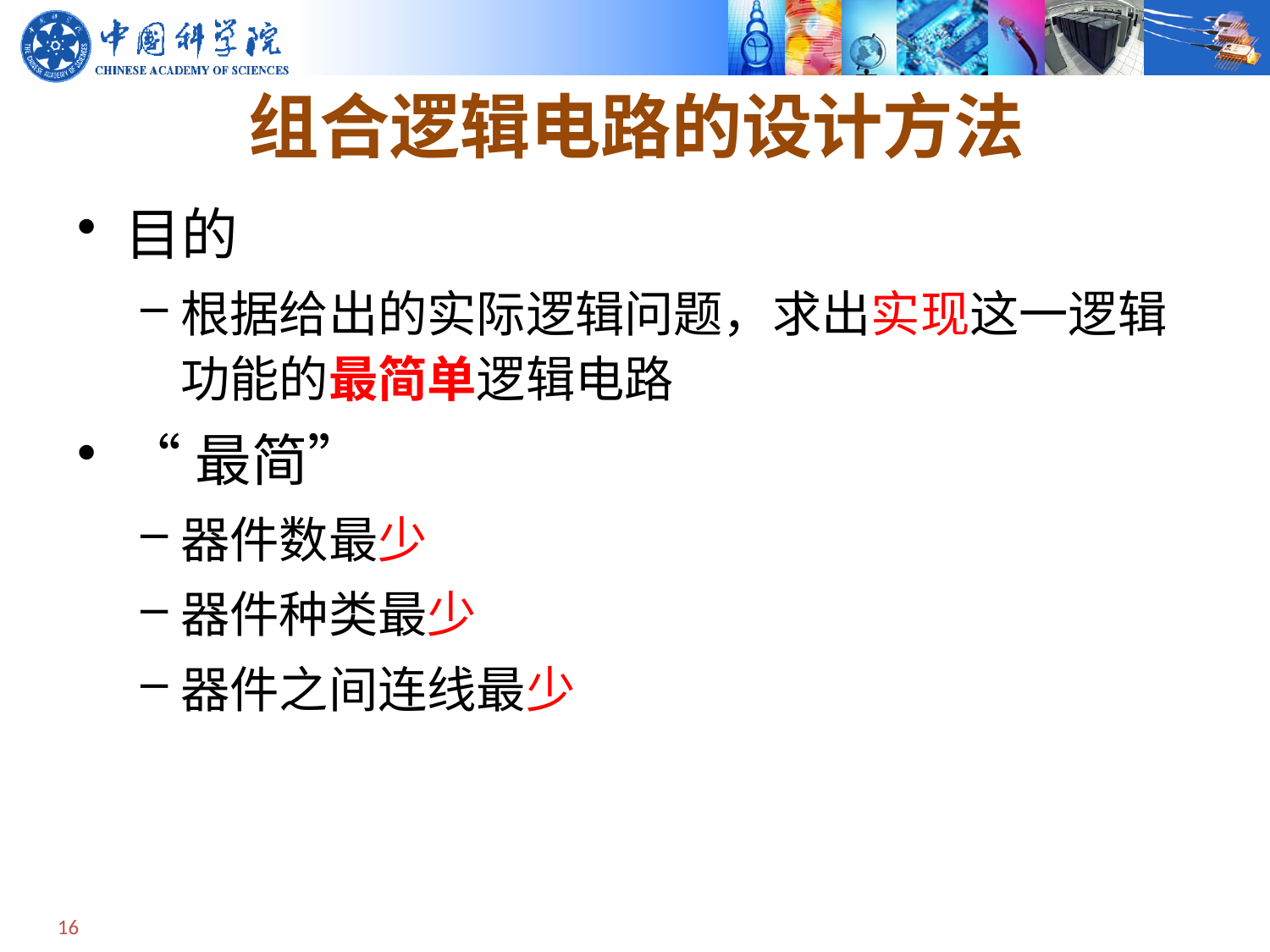

# 组合逻辑电路的设计方法
目的
根据给出的实际逻辑问题，求出实现这一逻辑功能的最简单逻辑电路
“最简”
器件数最少
器件种类最少
器件之间连线最少